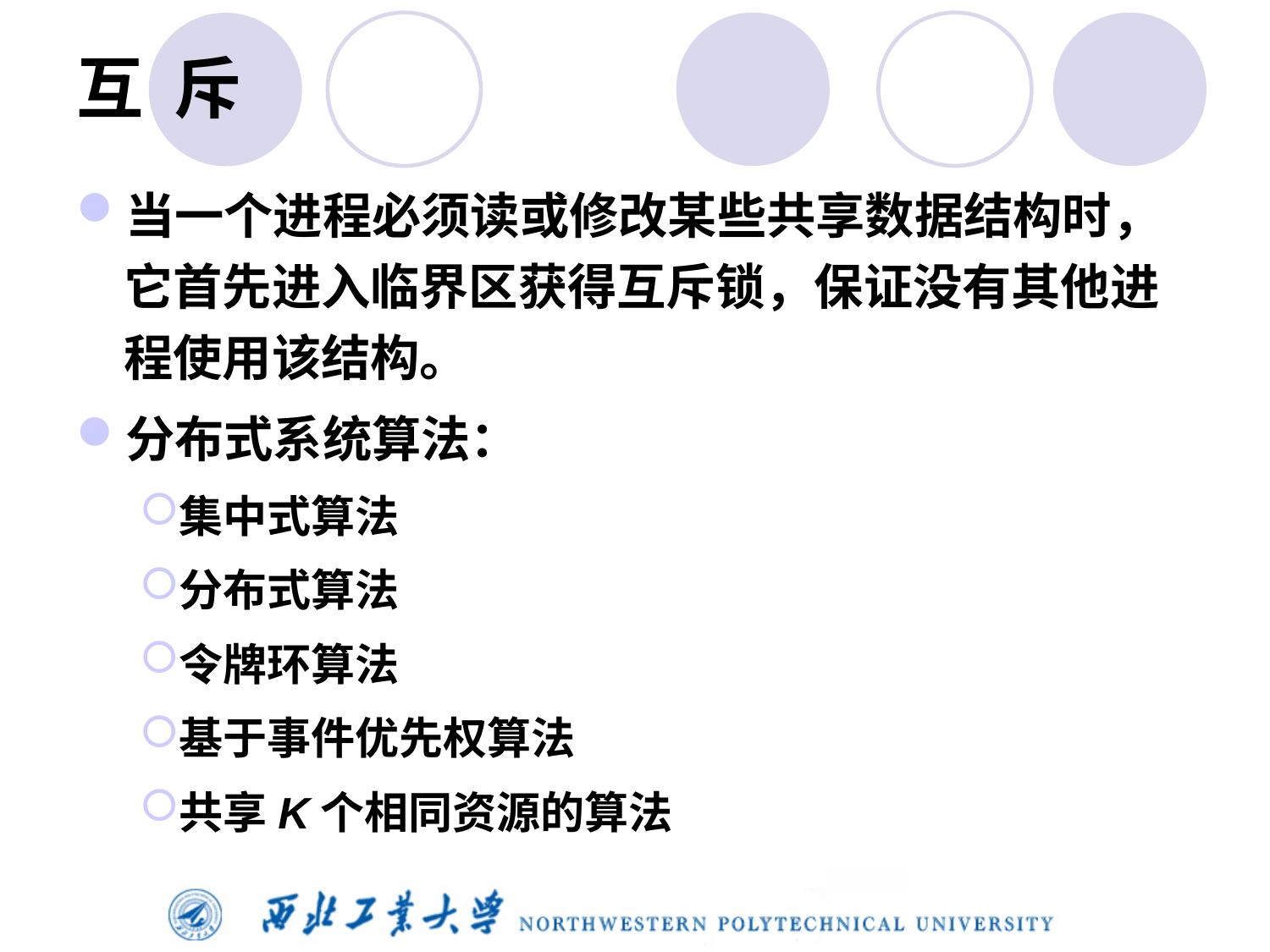

# 互  斥
当一个进程必须读或修改某些共享数据结构时，它首先进入临界区获得互斥锁，保证没有其他进程使用该结构。
分布式系统算法：
集中式算法
分布式算法
令牌环算法
基于事件优先权算法
共享K个相同资源的算法